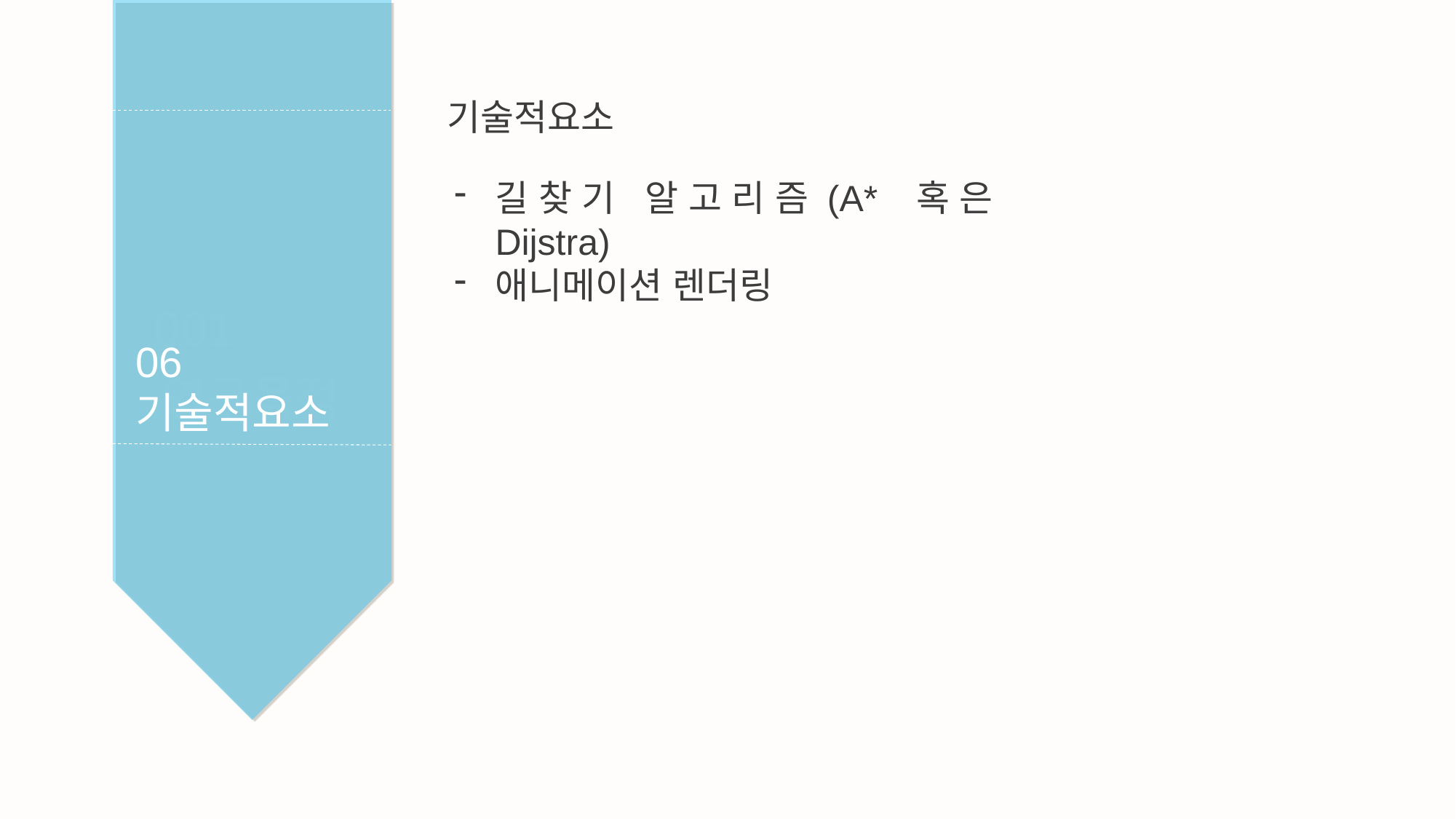

기술적요소
길찾기 알고리즘(A* 혹은 Dijstra)
애니메이션 렌더링

001
06
기술적요소
연구목적